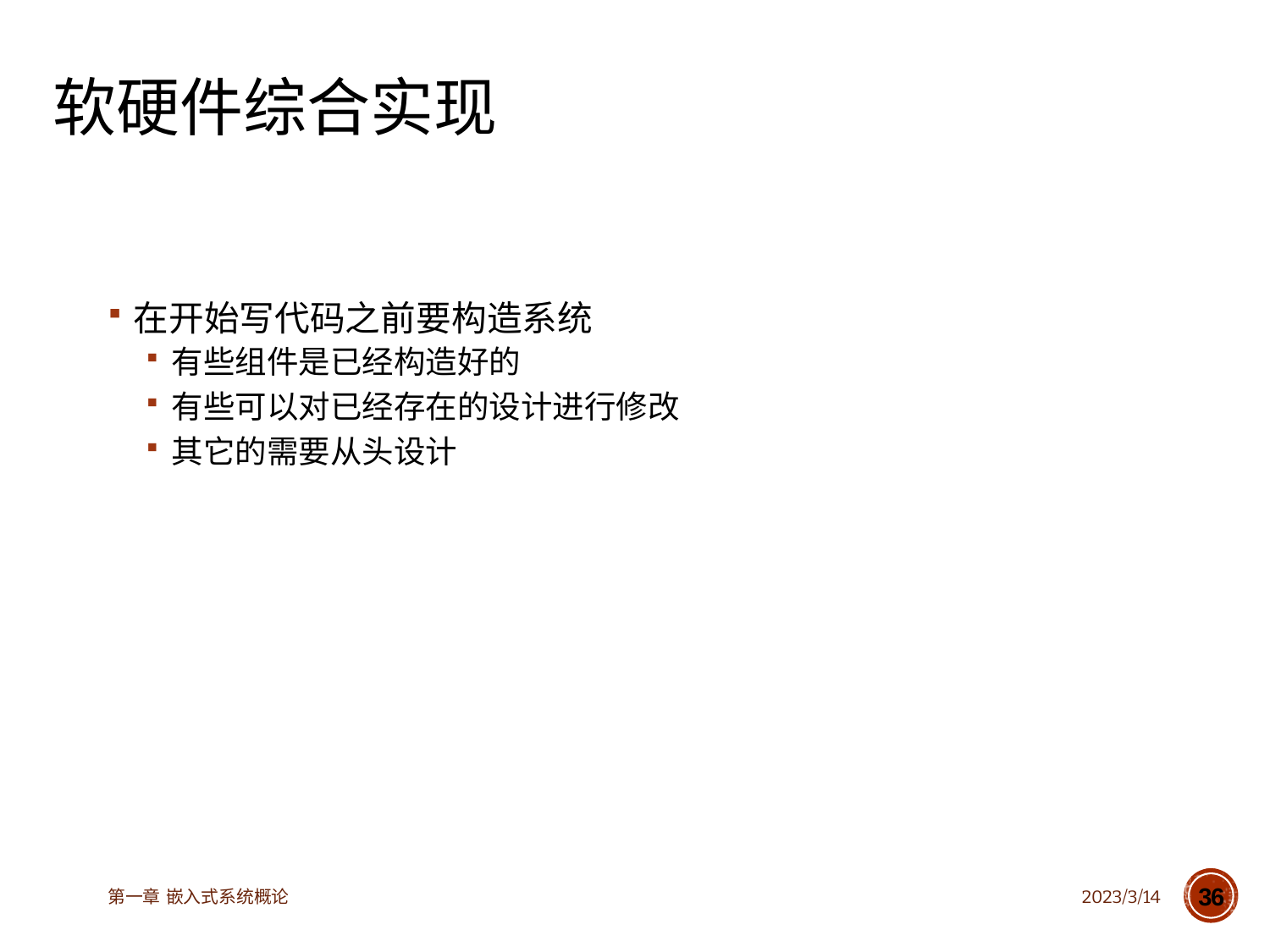

# 软硬件综合实现
在开始写代码之前要构造系统
有些组件是已经构造好的
有些可以对已经存在的设计进行修改
其它的需要从头设计
第一章 嵌入式系统概论
2023/3/14
36